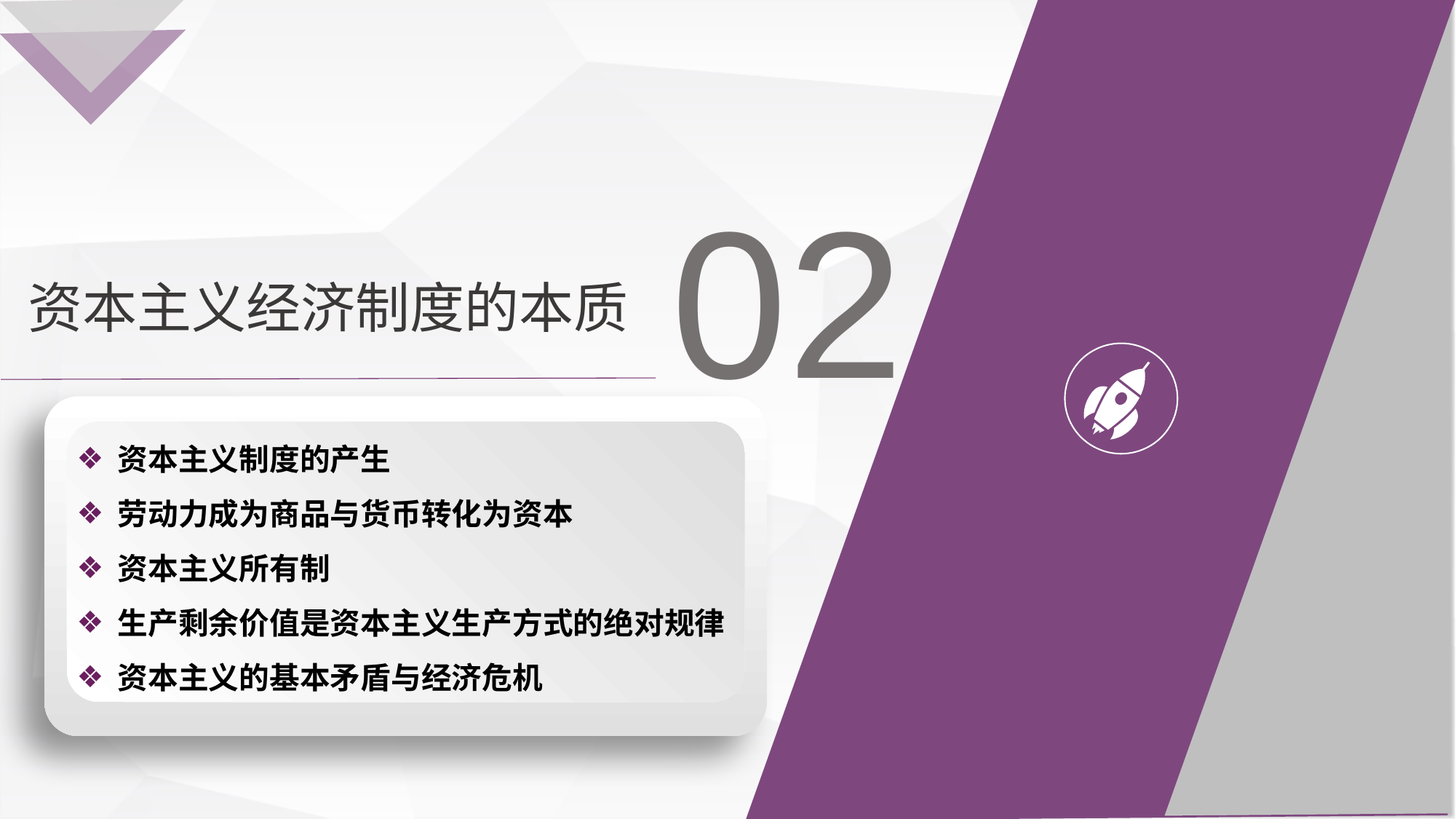

02
资本主义经济制度的本质

资本主义制度的产生
劳动力成为商品与货币转化为资本
资本主义所有制
生产剩余价值是资本主义生产方式的绝对规律
资本主义的基本矛盾与经济危机